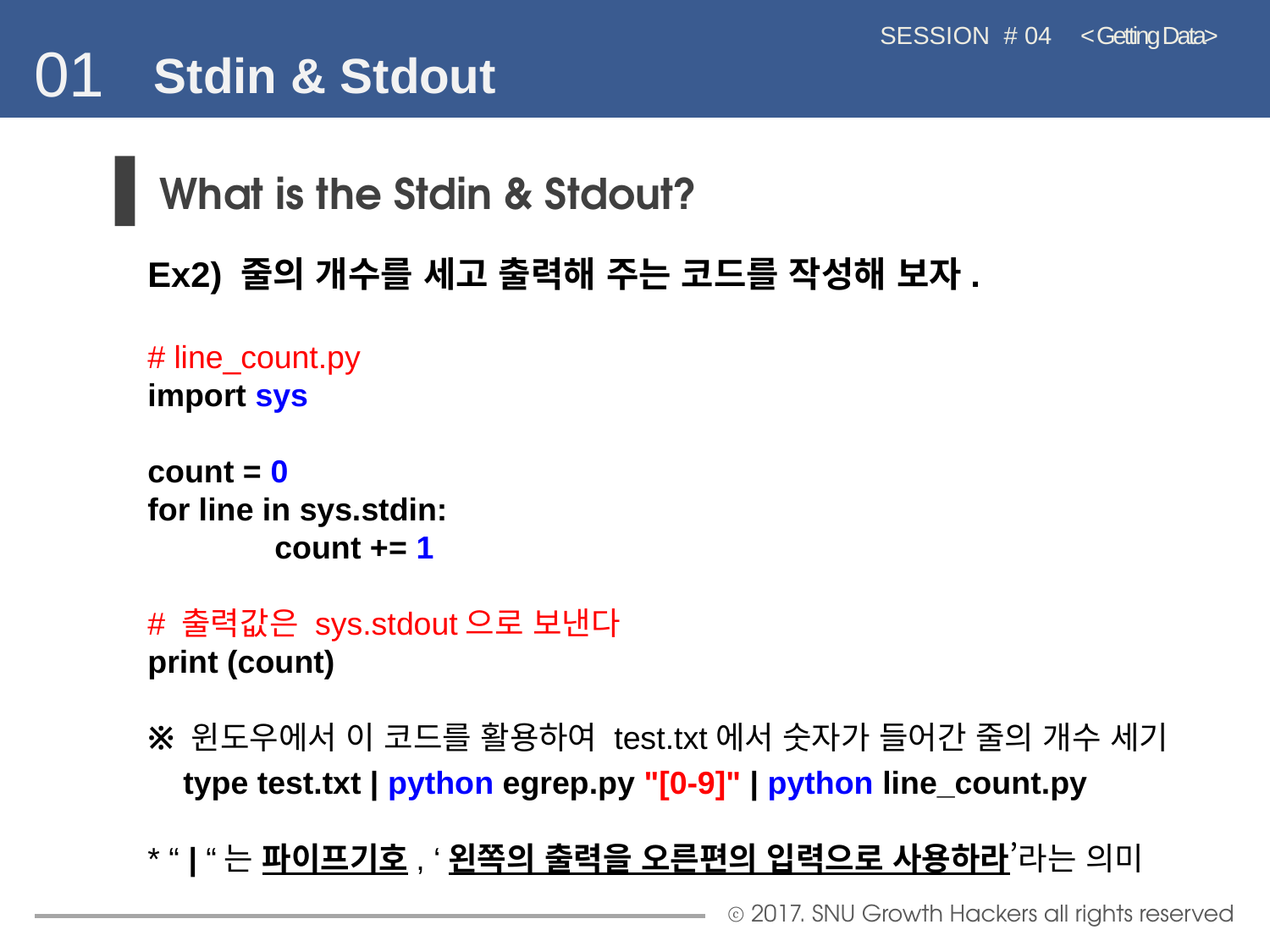

SESSION  # 04    < Getting Data>
01
Stdin & Stdout

What is the Stdin & Stdout?
Ex2) 줄의 개수를 세고 출력해 주는 코드를 작성해 보자.
# line_count.py
import sys
count = 0
for line in sys.stdin:
	count += 1
# 출력값은 sys.stdout으로 보낸다
print (count)
※ 윈도우에서 이 코드를 활용하여 test.txt에서 숫자가 들어간 줄의 개수 세기
    type test.txt | python egrep.py "[0-9]" | python line_count.py
* “ | “는 파이프기호, ‘왼쪽의 출력을 오른편의 입력으로 사용하라’라는 의미

ⓒ 2017. SNU Growth Hackers all rights reserved